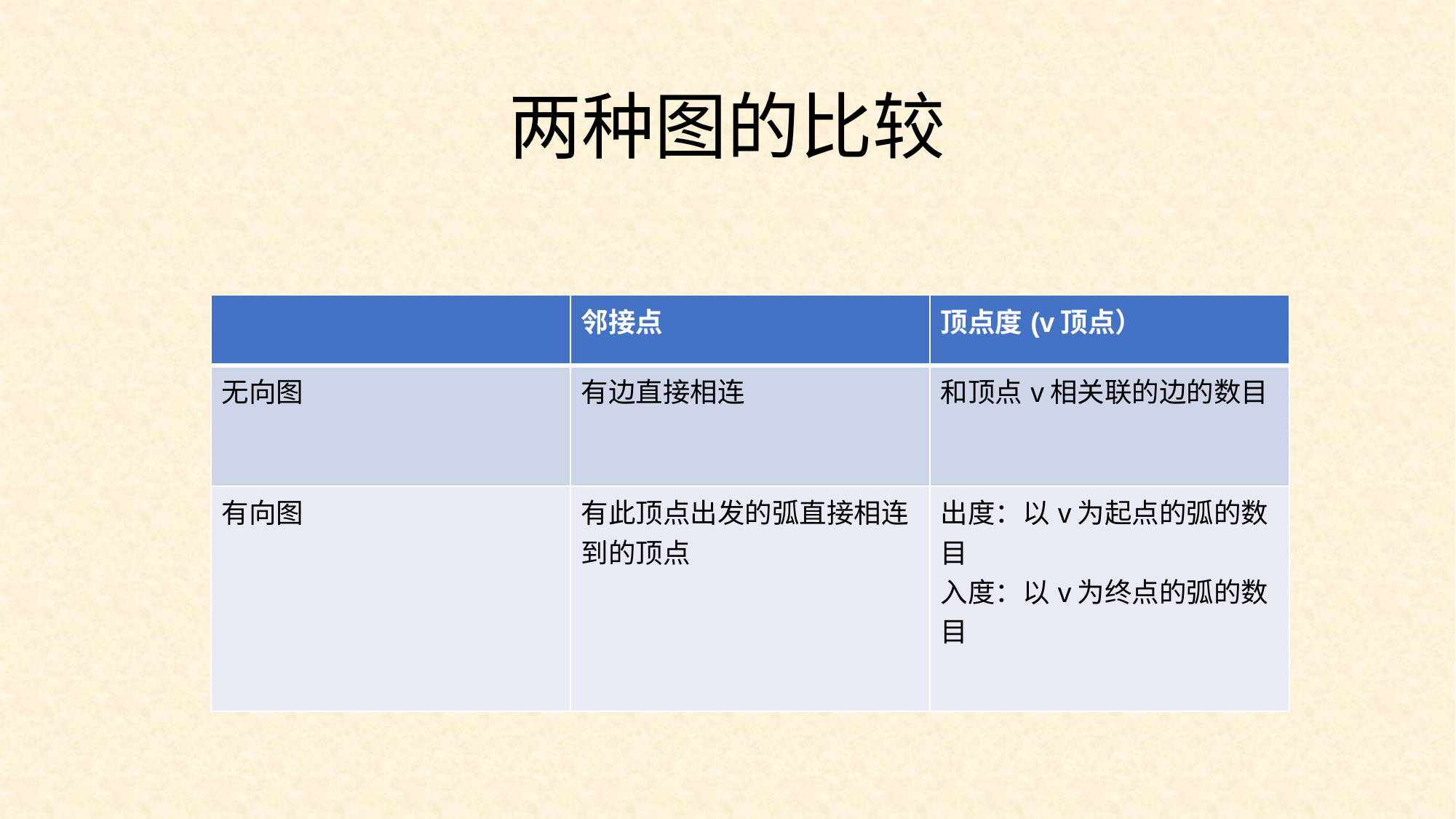

两种图的比较
|  | 邻接点 | 顶点度(v顶点） |
| --- | --- | --- |
| 无向图 | 有边直接相连 | 和顶点v相关联的边的数目 |
| 有向图 | 有此顶点出发的弧直接相连到的顶点 | 出度：以v为起点的弧的数目 入度：以v为终点的弧的数目 |